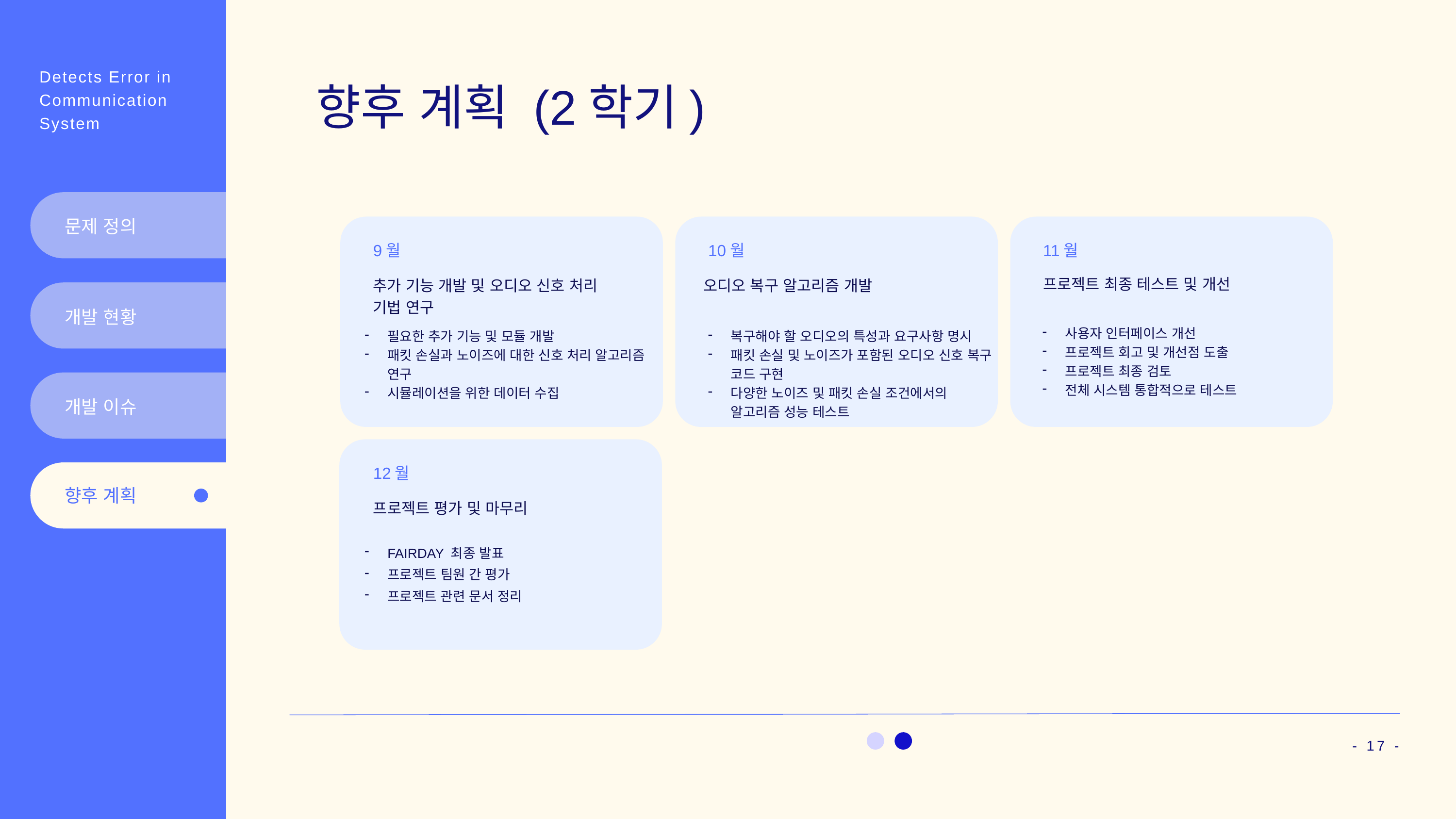

Detects Error in
Communication
System
향후 계획 (2학기)

문제 정의

9월
추가 기능 개발 및 오디오 신호 처리 기법 연구
필요한 추가 기능 및 모듈 개발
패킷 손실과 노이즈에 대한 신호 처리 알고리즘 연구
시뮬레이션을 위한 데이터 수집

10월
오디오 복구 알고리즘 개발
복구해야 할 오디오의 특성과 요구사항 명시
패킷 손실 및 노이즈가 포함된 오디오 신호 복구 코드 구현
다양한 노이즈 및 패킷 손실 조건에서의 알고리즘 성능 테스트

11월
프로젝트 최종 테스트 및 개선
사용자 인터페이스 개선
프로젝트 회고 및 개선점 도출
프로젝트 최종 검토
전체 시스템 통합적으로 테스트

12월
프로젝트 평가 및 마무리
FAIRDAY 최종 발표
프로젝트 팀원 간 평가
프로젝트 관련 문서 정리

개발 현황

개발 이슈

향후 계획

- 17 -